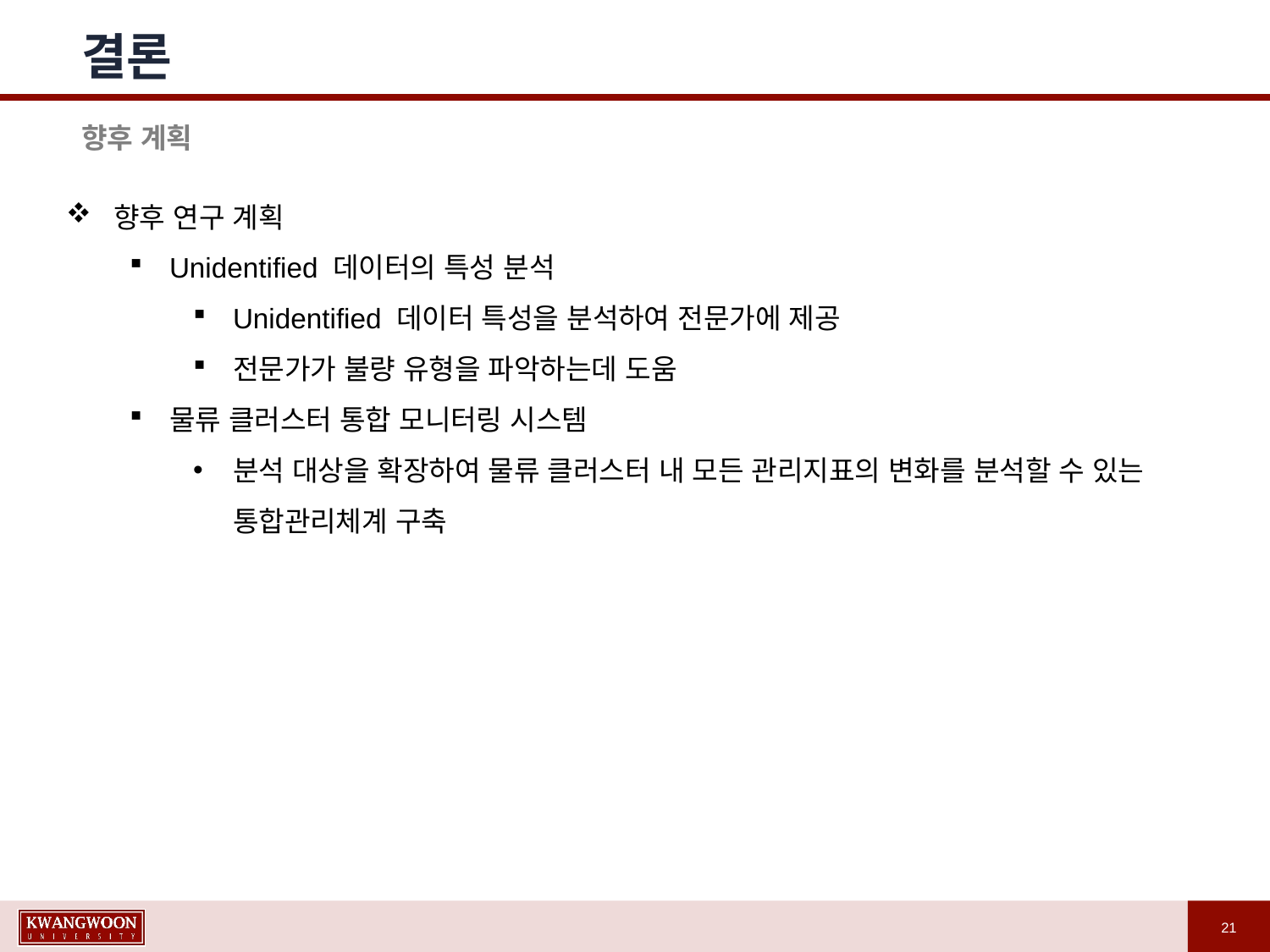

# 결론
향후 계획
향후 연구 계획
Unidentified 데이터의 특성 분석
Unidentified 데이터 특성을 분석하여 전문가에 제공
전문가가 불량 유형을 파악하는데 도움
물류 클러스터 통합 모니터링 시스템
분석 대상을 확장하여 물류 클러스터 내 모든 관리지표의 변화를 분석할 수 있는 통합관리체계 구축